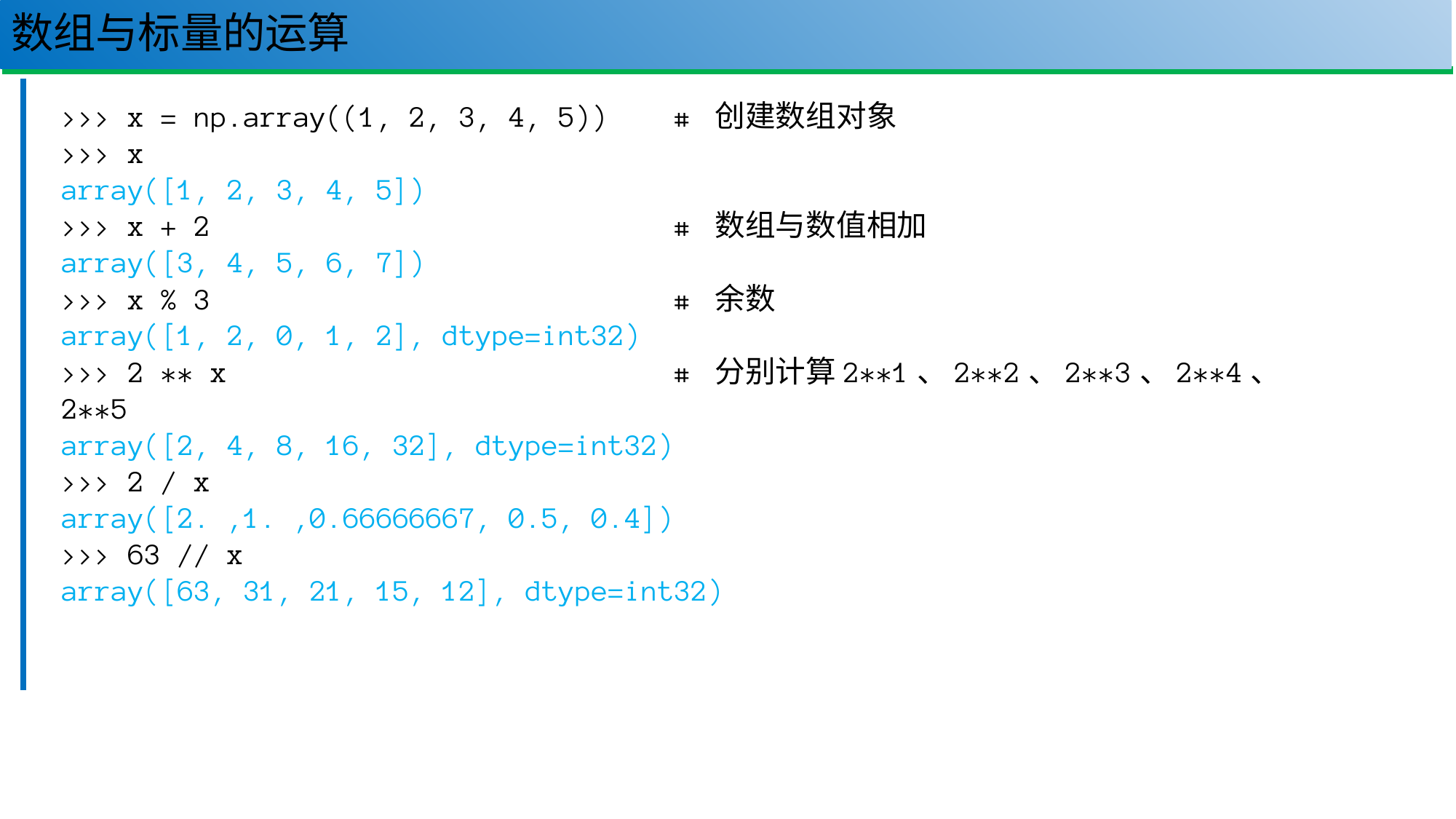

# 数组与标量的运算
88
>>> x = np.array((1, 2, 3, 4, 5))    # 创建数组对象
>>> x
array([1, 2, 3, 4, 5])
>>> x + 2                            # 数组与数值相加
array([3, 4, 5, 6, 7])
>>> x % 3                            # 余数
array([1, 2, 0, 1, 2], dtype=int32)
>>> 2 ** x                           # 分别计算2**1、2**2、2**3、2**4、2**5
array([2, 4, 8, 16, 32], dtype=int32)
>>> 2 / x
array([2. ,1. ,0.66666667, 0.5, 0.4])
>>> 63 // x
array([63, 31, 21, 15, 12], dtype=int32)